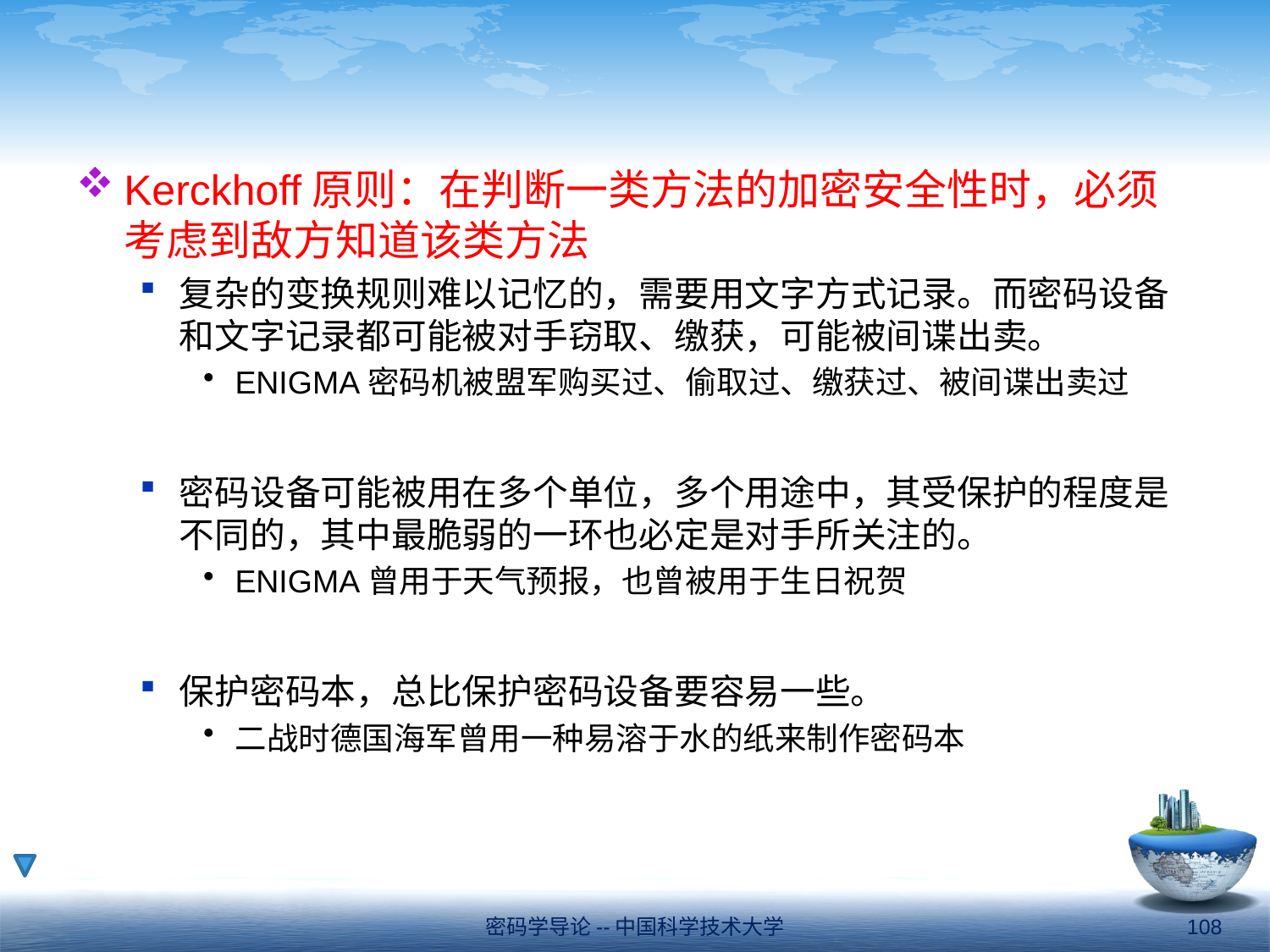

#
Kerckhoff原则：在判断一类方法的加密安全性时，必须考虑到敌方知道该类方法
复杂的变换规则难以记忆的，需要用文字方式记录。而密码设备和文字记录都可能被对手窃取、缴获，可能被间谍出卖。
ENIGMA密码机被盟军购买过、偷取过、缴获过、被间谍出卖过

密码设备可能被用在多个单位，多个用途中，其受保护的程度是不同的，其中最脆弱的一环也必定是对手所关注的。
ENIGMA曾用于天气预报，也曾被用于生日祝贺

保护密码本，总比保护密码设备要容易一些。
二战时德国海军曾用一种易溶于水的纸来制作密码本

密码学导论--中国科学技术大学
108